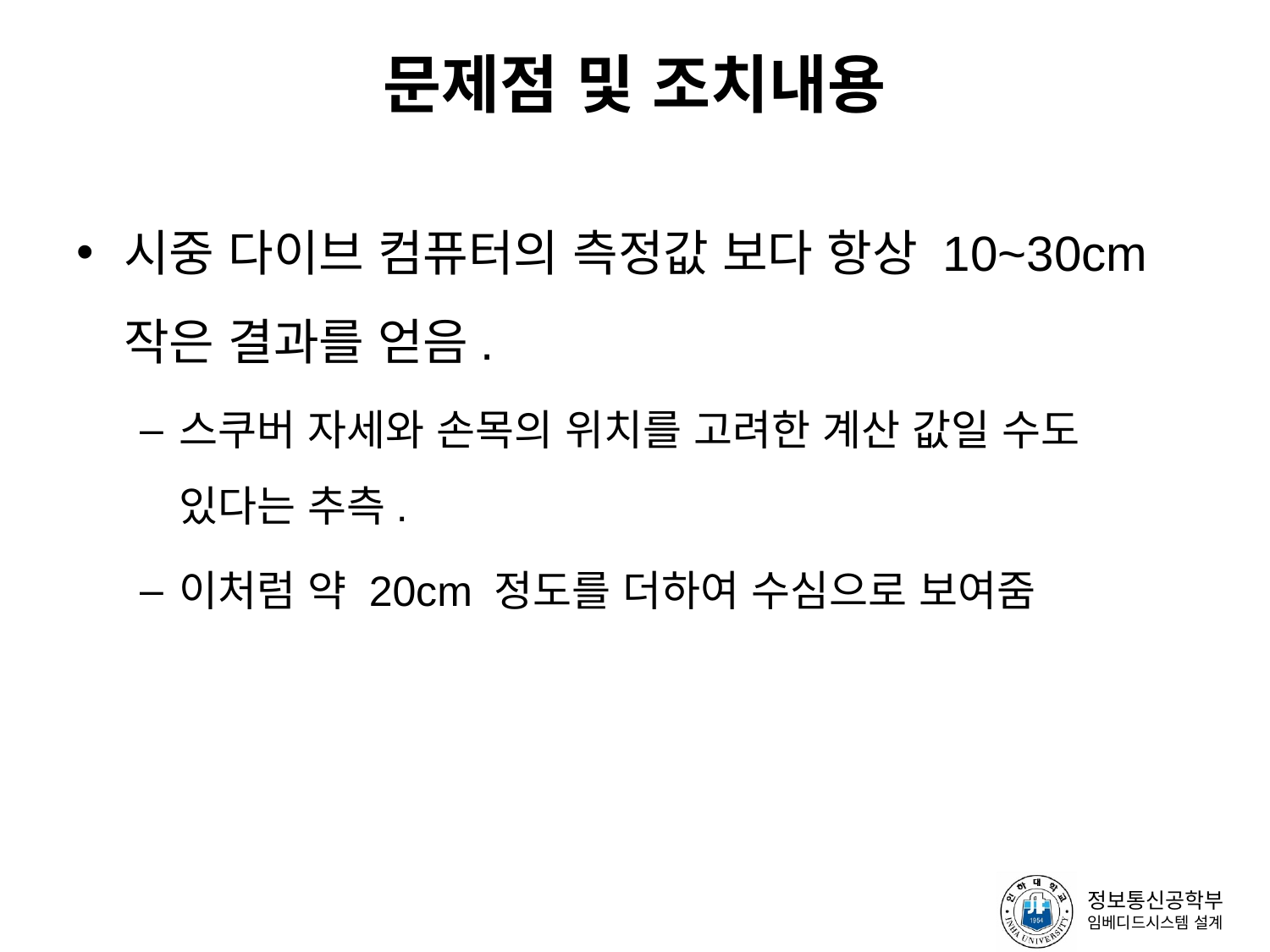

# 문제점 및 조치내용

시중 다이브 컴퓨터의 측정값 보다 항상 10~30cm 작은 결과를 얻음.
스쿠버 자세와 손목의 위치를 고려한 계산 값일 수도 있다는 추측.
이처럼 약 20cm 정도를 더하여 수심으로 보여줌